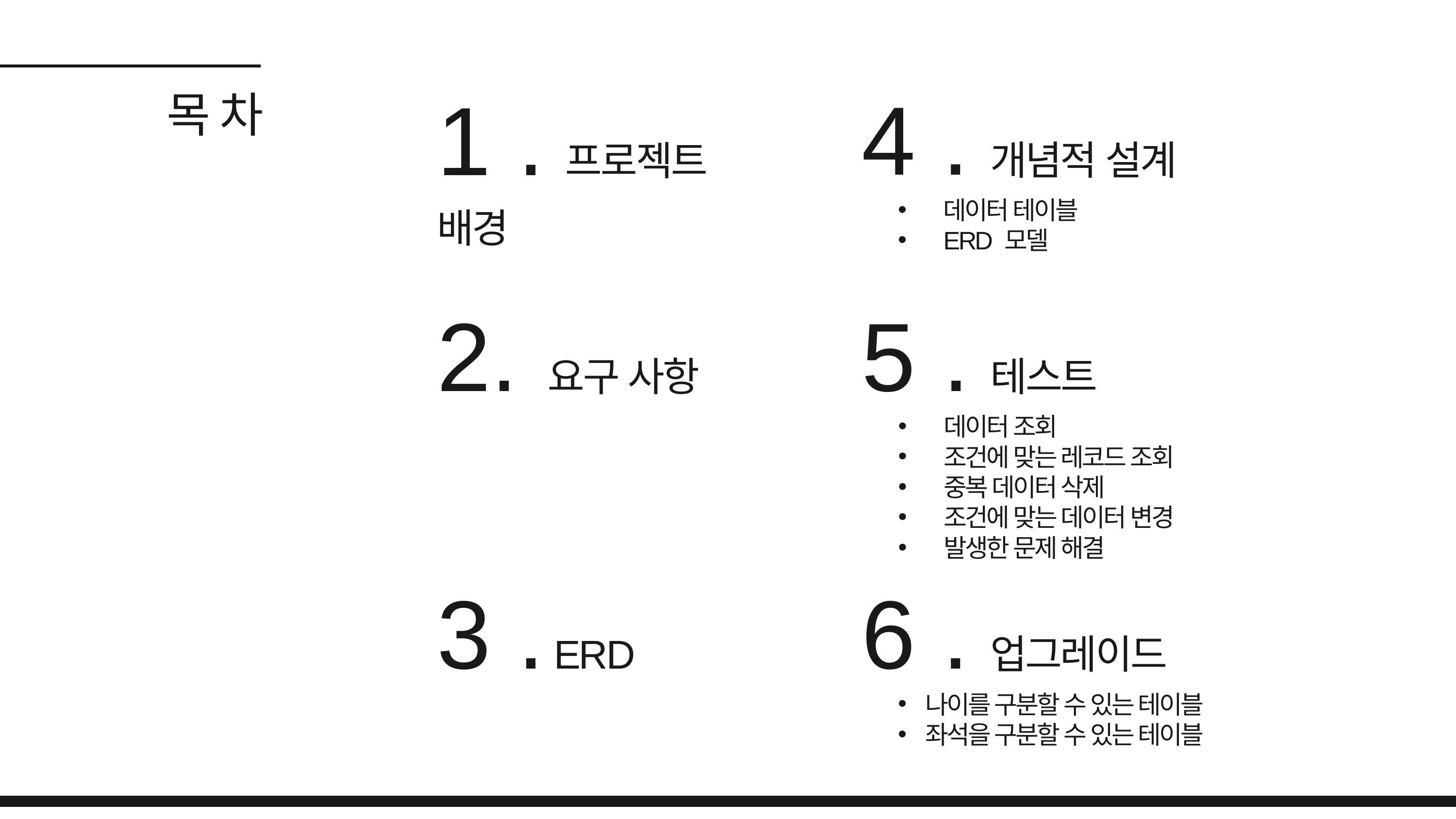

목 차
4 . 개념적 설계
데이터 테이블
ERD 모델
1 . 프로젝트 배경
2.  요구 사항
5 . 테스트
데이터 조회
조건에 맞는 레코드 조회
중복 데이터 삭제
조건에 맞는 데이터 변경
발생한 문제 해결
3 . ERD
6 . 업그레이드
나이를 구분할 수 있는 테이블
좌석을 구분할 수 있는 테이블